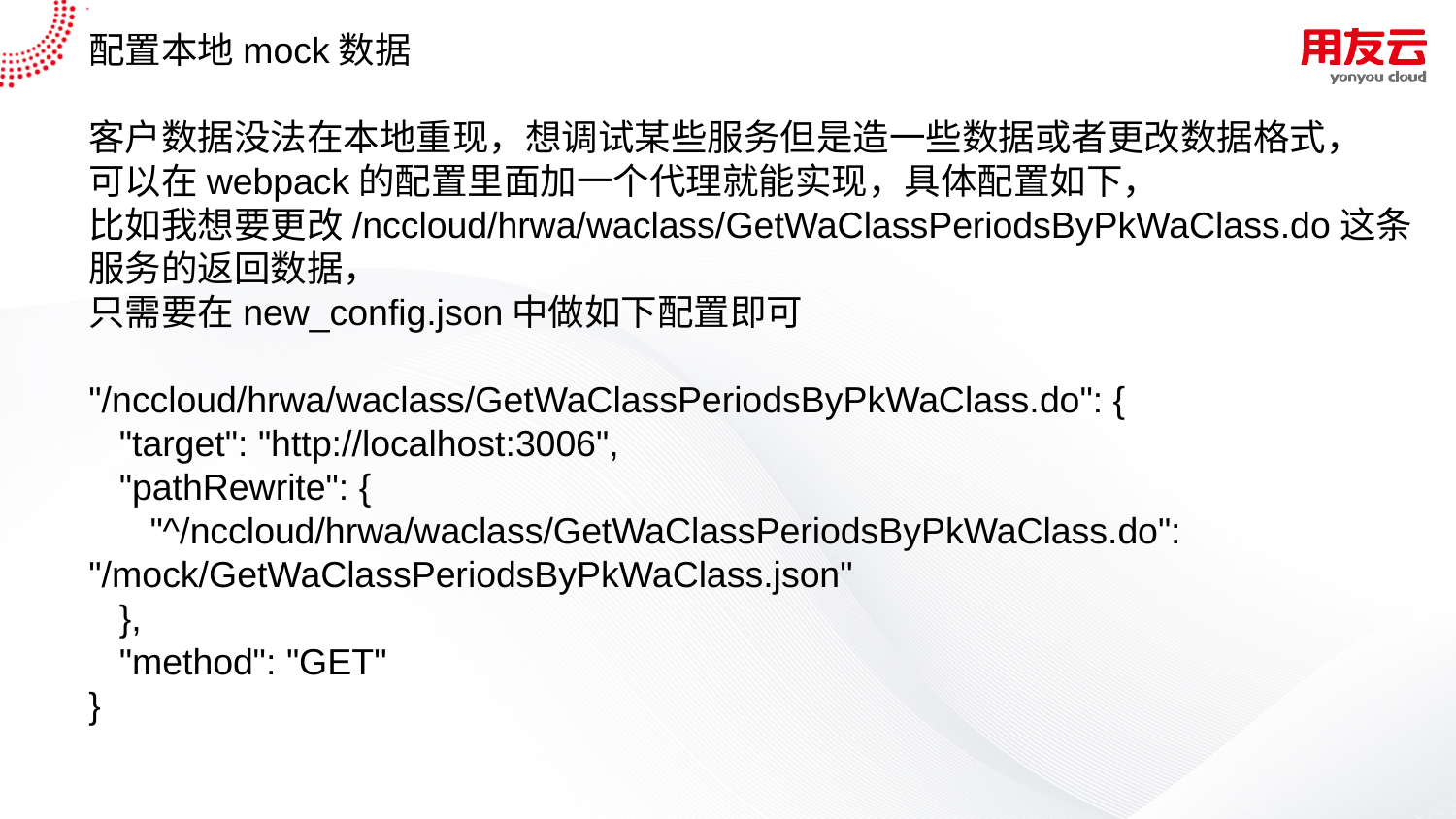

配置本地mock数据

客户数据没法在本地重现，想调试某些服务但是造一些数据或者更改数据格式，
可以在webpack的配置里面加一个代理就能实现，具体配置如下，
比如我想要更改/nccloud/hrwa/waclass/GetWaClassPeriodsByPkWaClass.do这条服务的返回数据，
只需要在new_config.json中做如下配置即可

"/nccloud/hrwa/waclass/GetWaClassPeriodsByPkWaClass.do": {
   "target": "http://localhost:3006",
   "pathRewrite": {
      "^/nccloud/hrwa/waclass/GetWaClassPeriodsByPkWaClass.do": "/mock/GetWaClassPeriodsByPkWaClass.json"
   },
   "method": "GET"
}